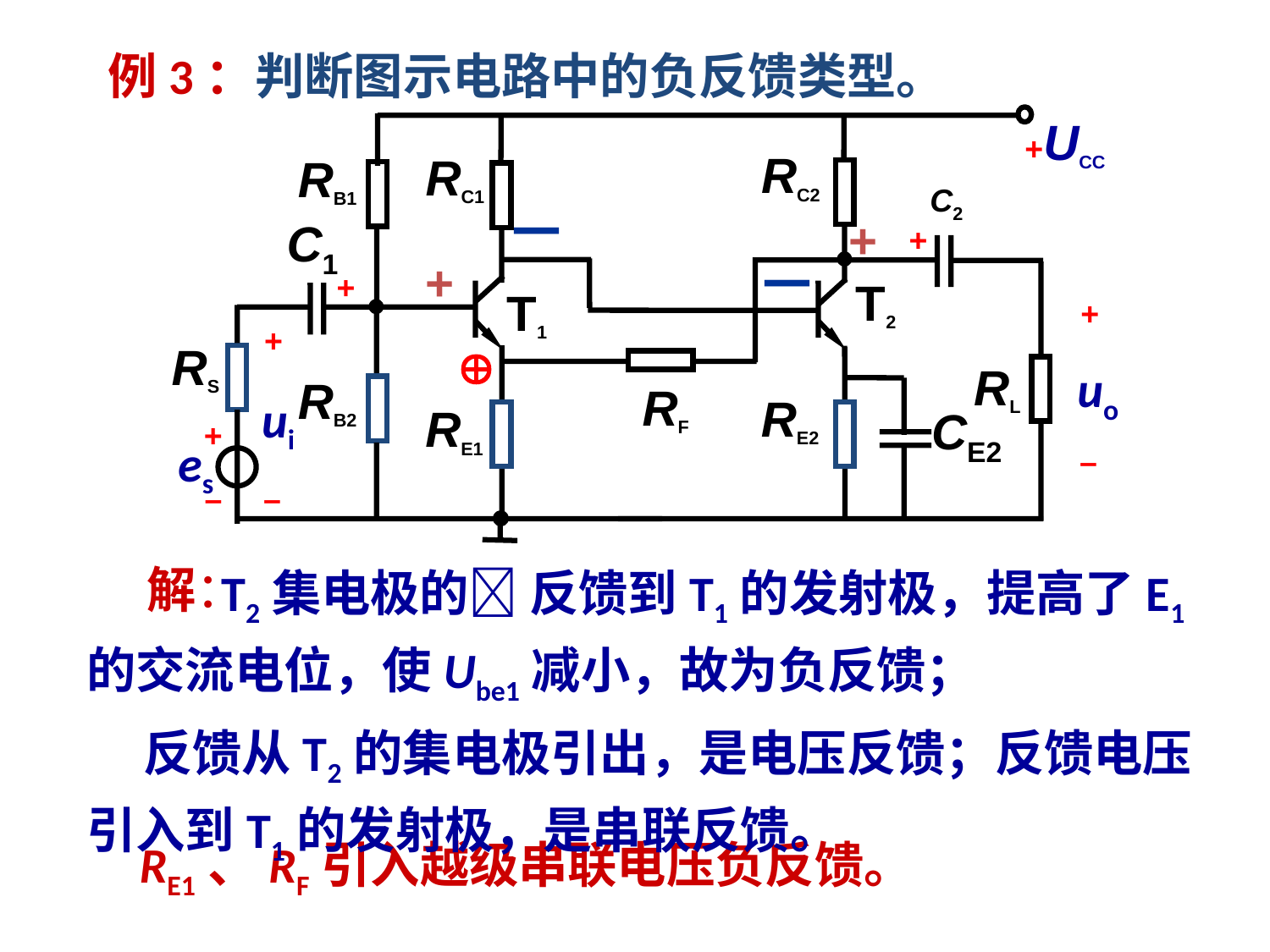

例3：判断图示电路中的负反馈类型。
+UCC

RC2
RC1
RB1

C2
+
C1

+

T2

T1

+

+

RS

RL
uo

RB2
RF

ui
RE2
RE1
CE2

+

es
–

–
–

+
－
+
－
⊕
            T2集电极的⊕ 反馈到T1的发射极，提高了E1的交流电位，使Ube1减小，故为负反馈；
    反馈从T2的集电极引出，是电压反馈；反馈电压引入到T1的发射极，是串联反馈。
解：
RE1、RF引入越级串联电压负反馈。